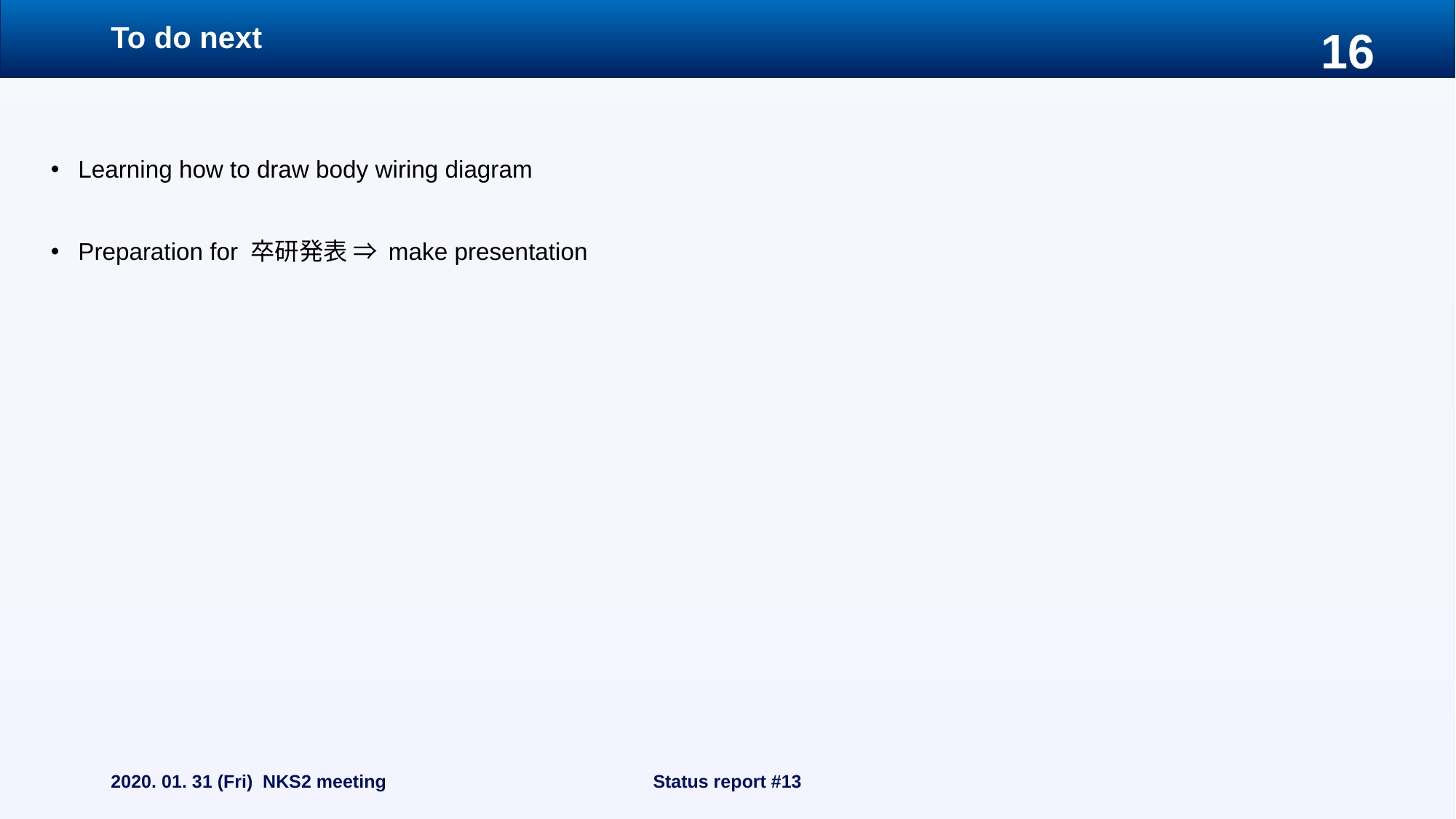

# To do next
Learning how to draw body wiring diagram

Preparation for 卒研発表 ⇒ make presentation
2020. 01. 31 (Fri)  NKS2 meeting
Status report #13